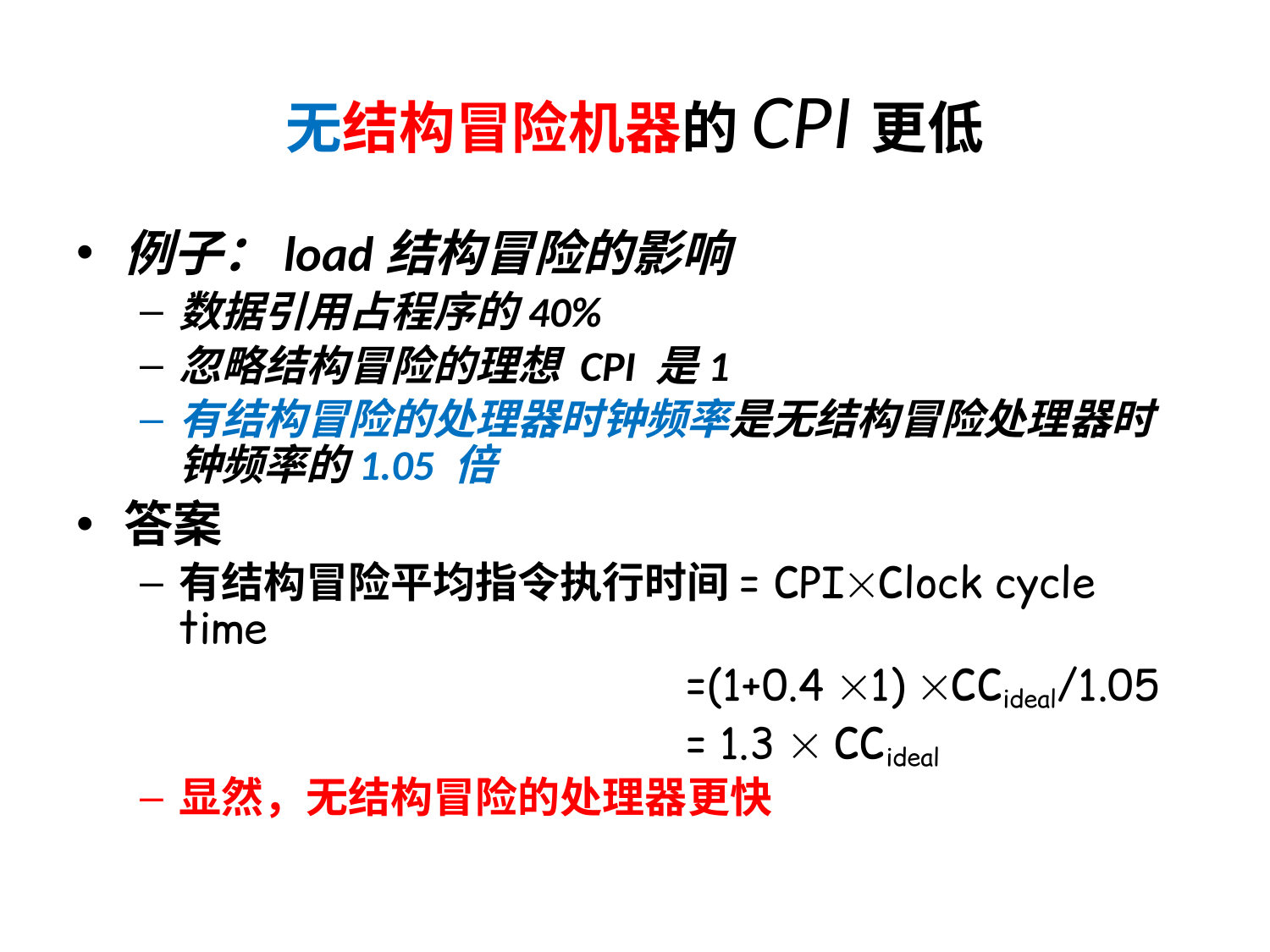

# 无结构冒险机器的CPI更低
例子：load结构冒险的影响
数据引用占程序的40%
忽略结构冒险的理想 CPI 是1
有结构冒险的处理器时钟频率是无结构冒险处理器时钟频率的1.05 倍
答案
有结构冒险平均指令执行时间= CPI×Clock cycle time
                                           =(1+0.4 ×1) ×CCideal/1.05
                                           = 1.3 × CCideal
显然，无结构冒险的处理器更快
102